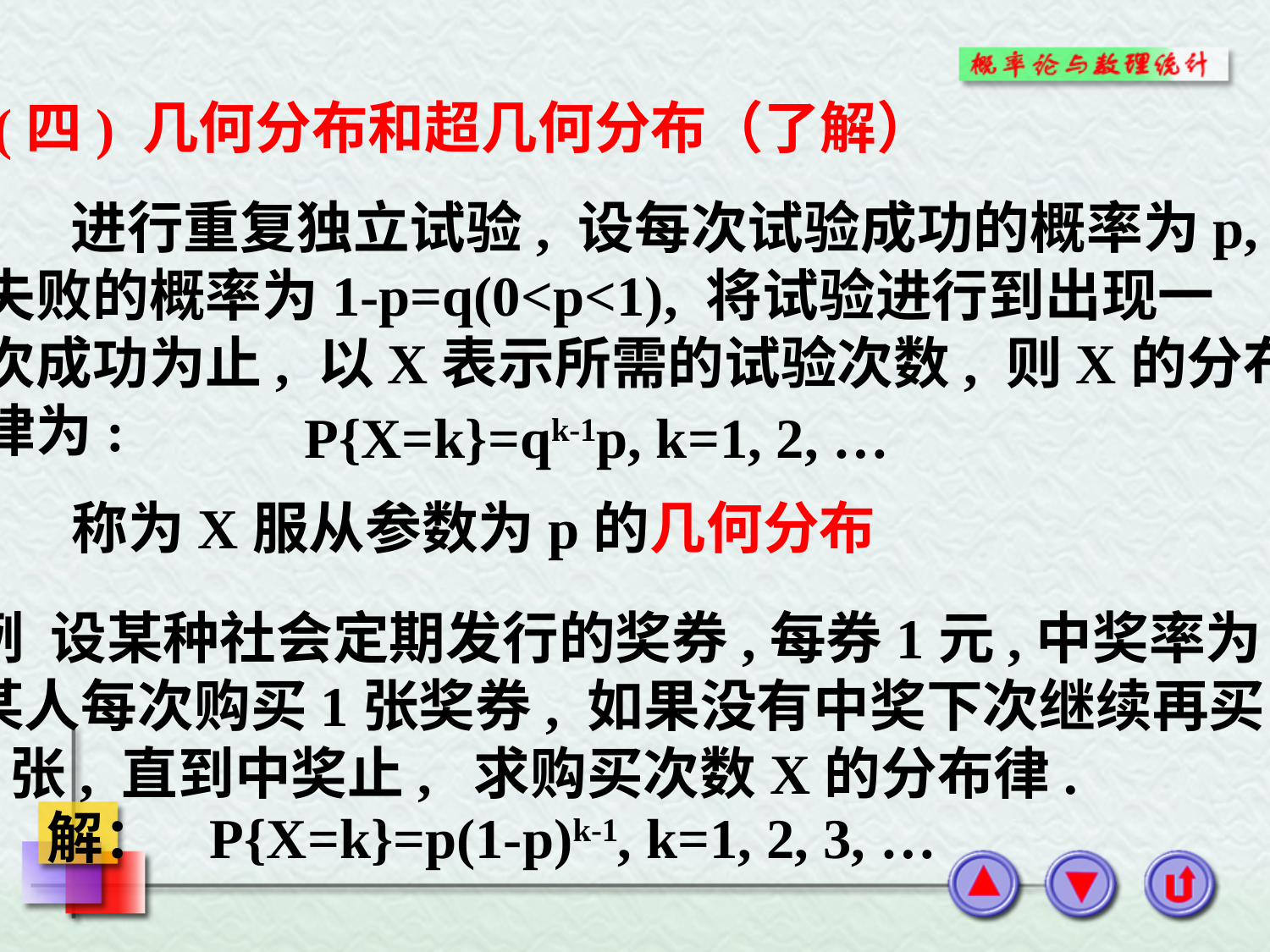

(四) 几何分布和超几何分布（了解）
      进行重复独立试验, 设每次试验成功的概率为p,
失败的概率为1-p=q(0<p<1), 将试验进行到出现一
次成功为止, 以X表示所需的试验次数, 则X的分布
律为:
 P{X=k}=qk-1p, k=1, 2, …
称为X服从参数为p的几何分布
例  设某种社会定期发行的奖券,每券1元,中奖率为p,
某人每次购买1张奖券, 如果没有中奖下次继续再买
1张, 直到中奖止,  求购买次数X的分布律.
解：
P{X=k}=p(1-p)k-1, k=1, 2, 3, …